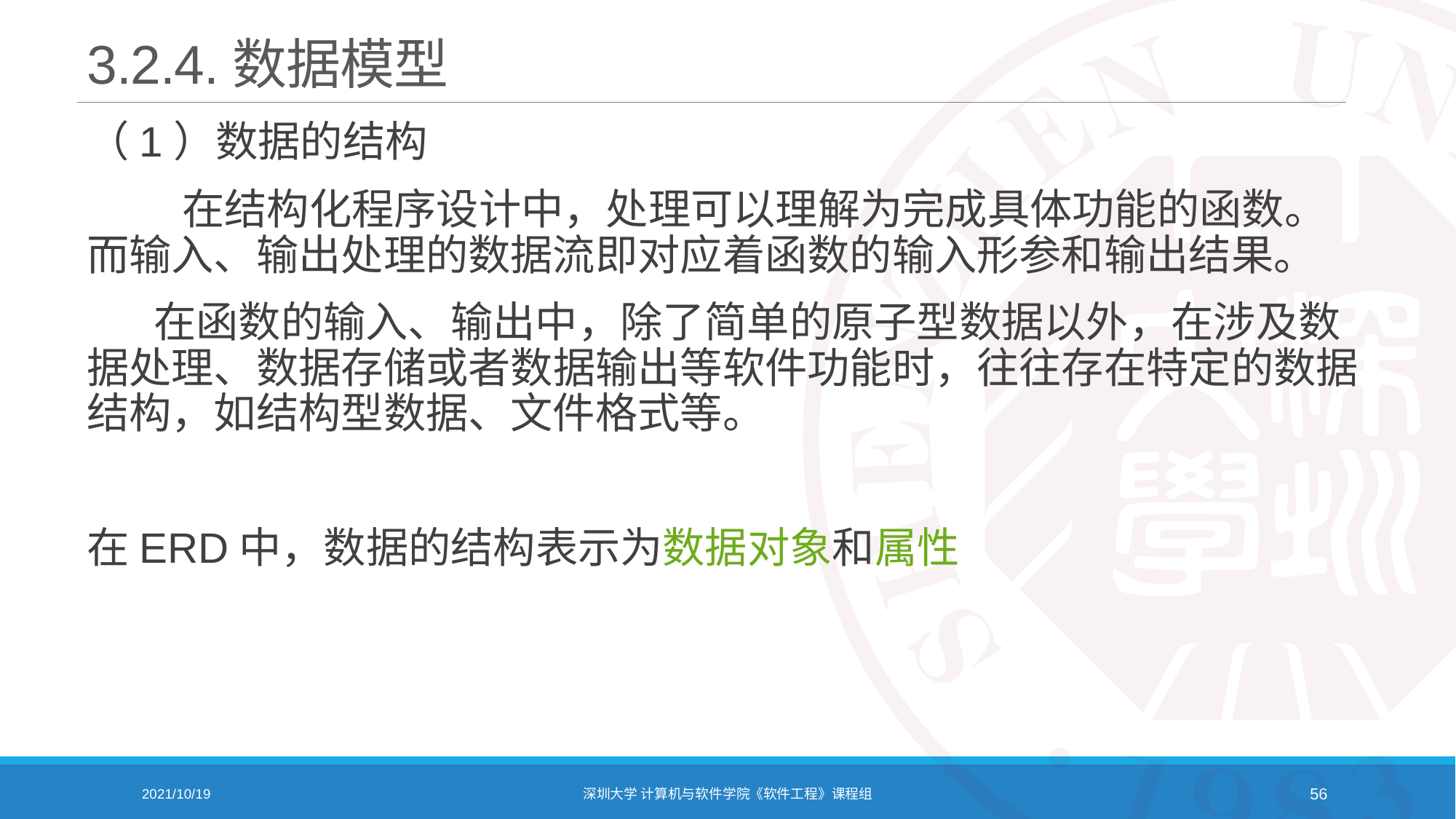

# 3.2.4.数据模型
（1）数据的结构
         在结构化程序设计中，处理可以理解为完成具体功能的函数。而输入、输出处理的数据流即对应着函数的输入形参和输出结果。
      在函数的输入、输出中，除了简单的原子型数据以外，在涉及数据处理、数据存储或者数据输出等软件功能时，往往存在特定的数据结构，如结构型数据、文件格式等。

在ERD中，数据的结构表示为数据对象和属性

2021/10/19
深圳大学 计算机与软件学院《软件工程》课程组
56